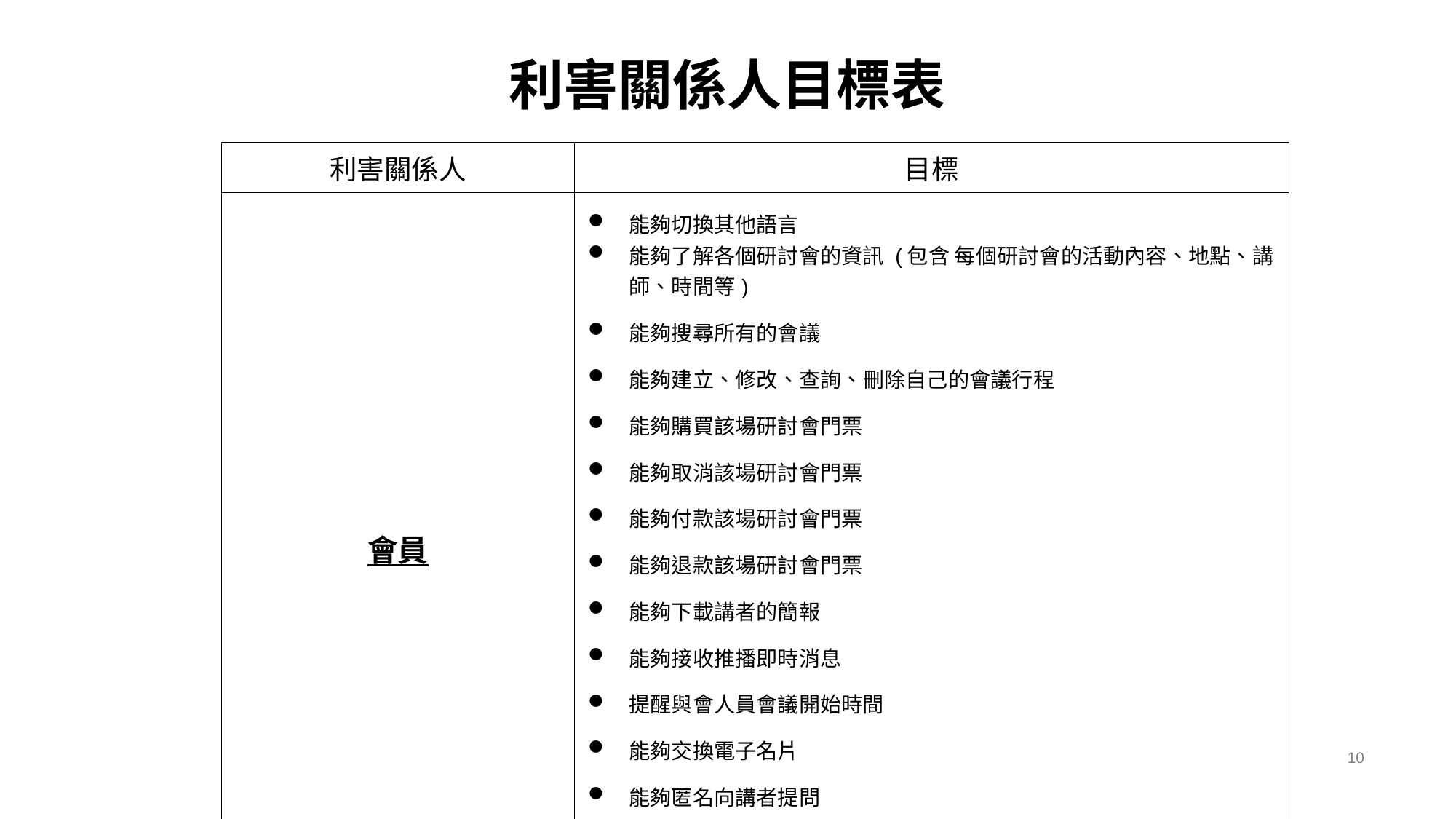

# 利害關係人目標表
| 利害關係人 | 目標 |
| --- | --- |
| 會員 | 能夠切換其他語言 能夠了解各個研討會的資訊 (包含 每個研討會的活動內容、地點、講師、時間等) 能夠搜尋所有的會議 能夠建立、修改、查詢、刪除自己的會議行程 能夠購買該場研討會門票 能夠取消該場研討會門票 能夠付款該場研討會門票 能夠退款該場研討會門票 能夠下載講者的簡報 能夠接收推播即時消息 提醒與會人員會議開始時間 能夠交換電子名片 能夠匿名向講者提問 能夠收到講者的回覆 能夠投遞履歷給贊助廠商 |

10